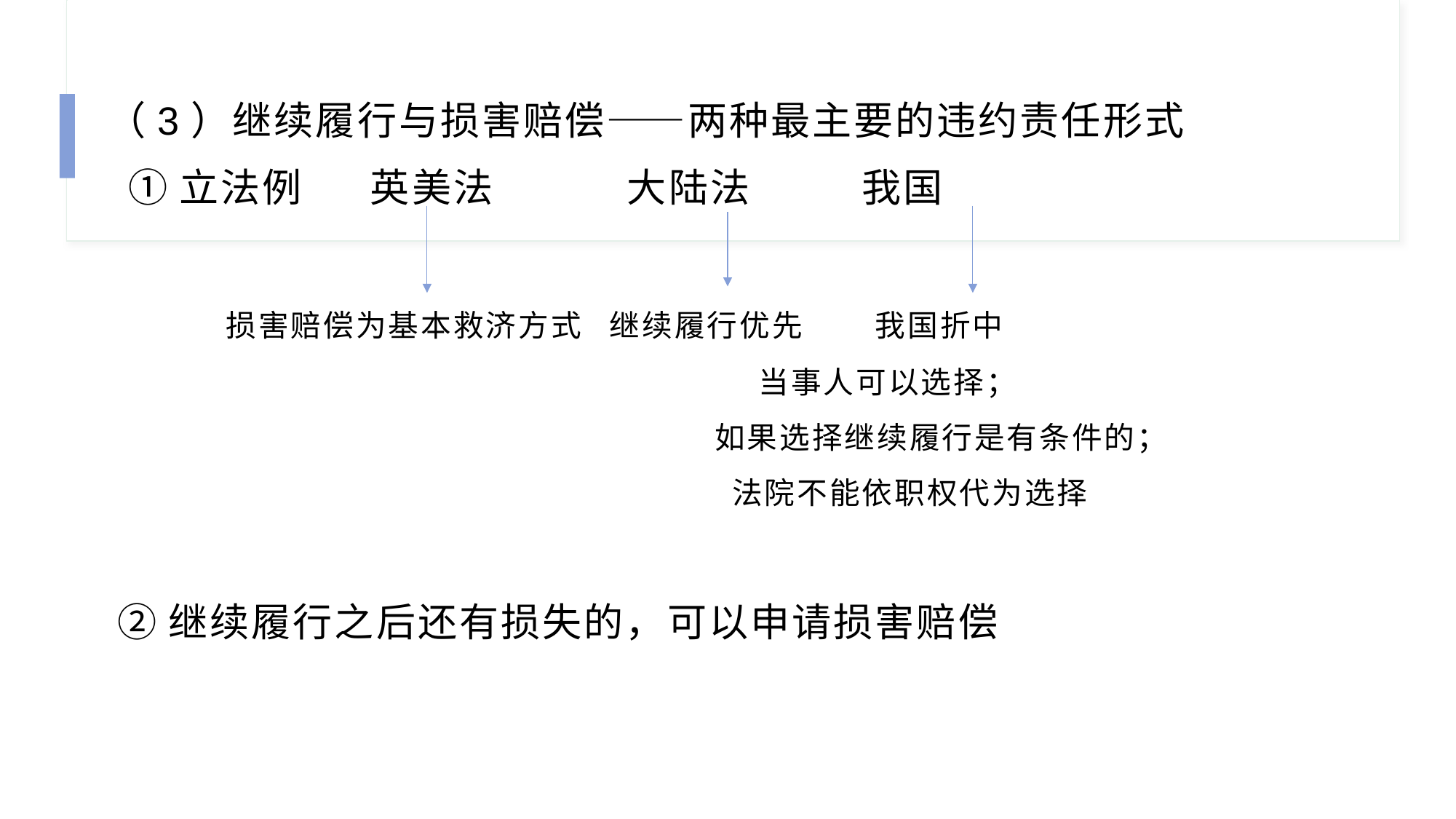

（3）继续履行与损害赔偿——两种最主要的违约责任形式
  ①立法例      英美法            大陆法          我国

          损害赔偿为基本救济方式   继续履行优先        我国折中
                                                                         当事人可以选择；
                                                                    如果选择继续履行是有条件的；
                                                                      法院不能依职权代为选择

 ②继续履行之后还有损失的，可以申请损害赔偿